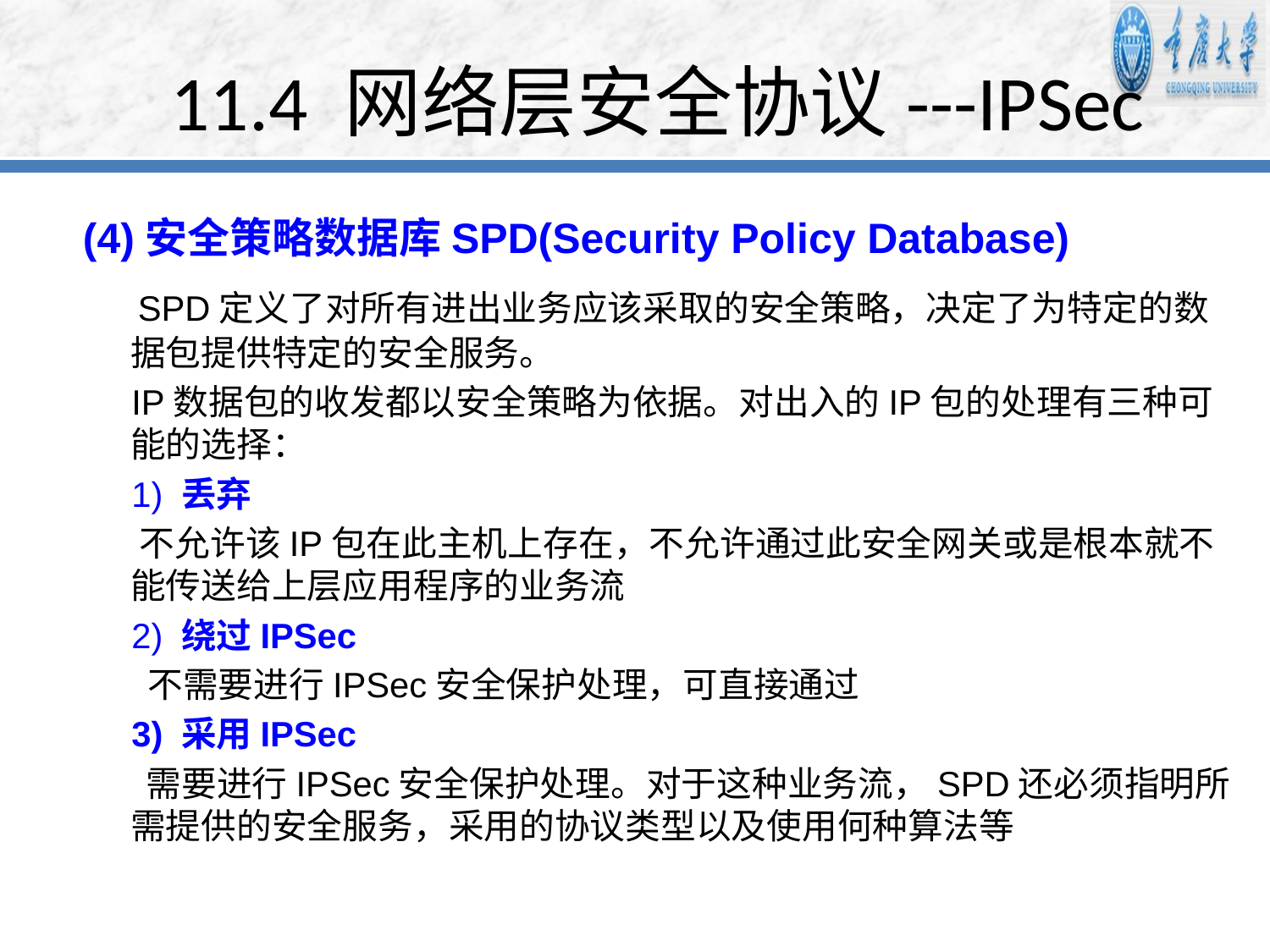

# 11.4 网络层安全协议---IPSec
(4)安全策略数据库SPD(Security Policy Database)
    SPD定义了对所有进出业务应该采取的安全策略，决定了为特定的数据包提供特定的安全服务。
     IP数据包的收发都以安全策略为依据。对出入的IP包的处理有三种可能的选择：
     1) 丢弃
      不允许该IP包在此主机上存在，不允许通过此安全网关或是根本就不能传送给上层应用程序的业务流
     2) 绕过IPSec
       不需要进行IPSec安全保护处理，可直接通过
     3) 采用IPSec
       需要进行IPSec安全保护处理。对于这种业务流，SPD还必须指明所需提供的安全服务，采用的协议类型以及使用何种算法等